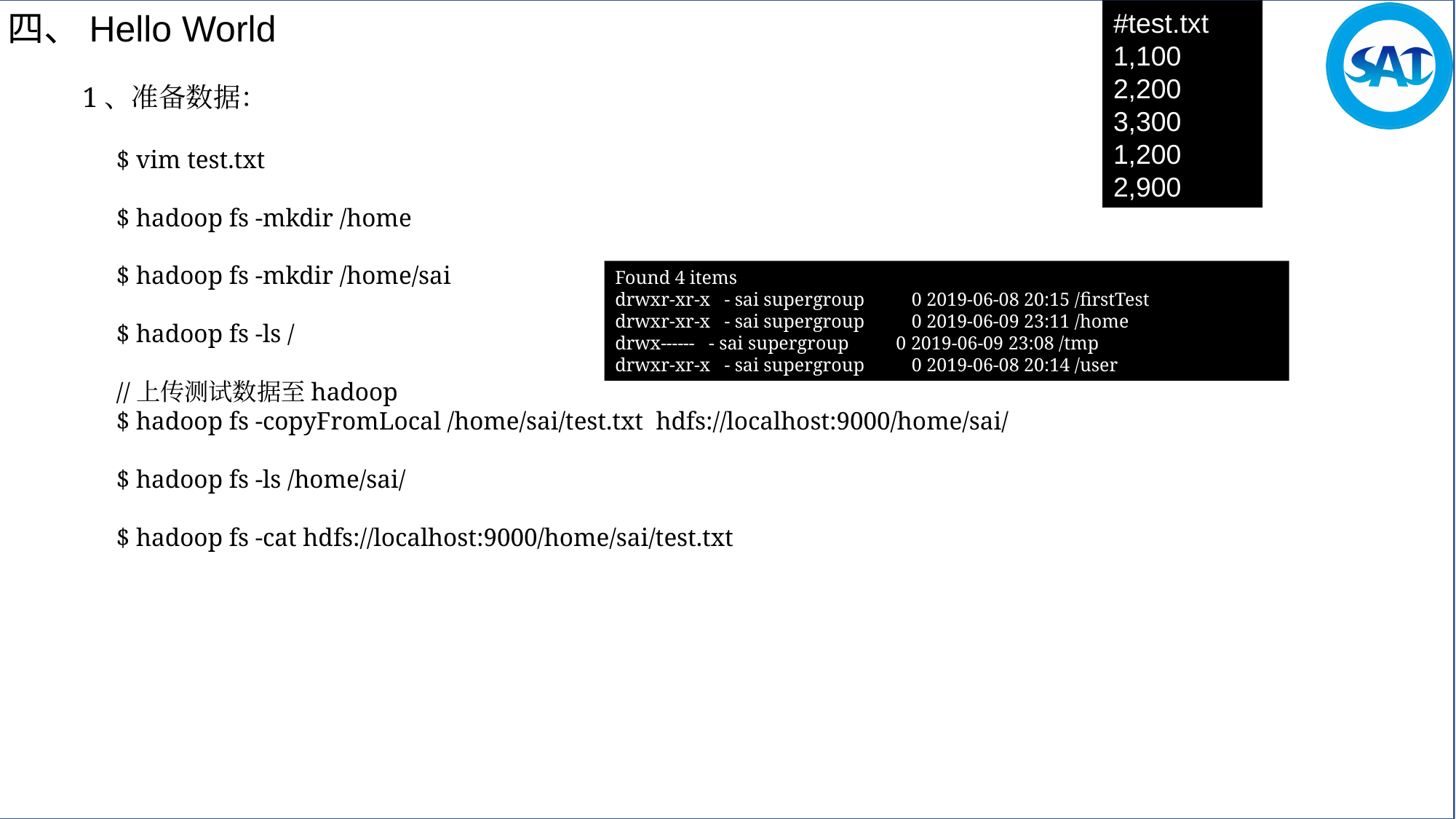

四、Hello World
#test.txt
1,100
2,200
3,300
1,200
2,900
1、准备数据：
$ vim test.txt

$ hadoop fs -mkdir /home

$ hadoop fs -mkdir /home/sai

$ hadoop fs -ls /

//上传测试数据至hadoop
$ hadoop fs -copyFromLocal /home/sai/test.txt  hdfs://localhost:9000/home/sai/

$ hadoop fs -ls /home/sai/

$ hadoop fs -cat hdfs://localhost:9000/home/sai/test.txt
Found 4 items
drwxr-xr-x   - sai supergroup          0 2019-06-08 20:15 /firstTest
drwxr-xr-x   - sai supergroup          0 2019-06-09 23:11 /home
drwx------   - sai supergroup          0 2019-06-09 23:08 /tmp
drwxr-xr-x   - sai supergroup          0 2019-06-08 20:14 /user